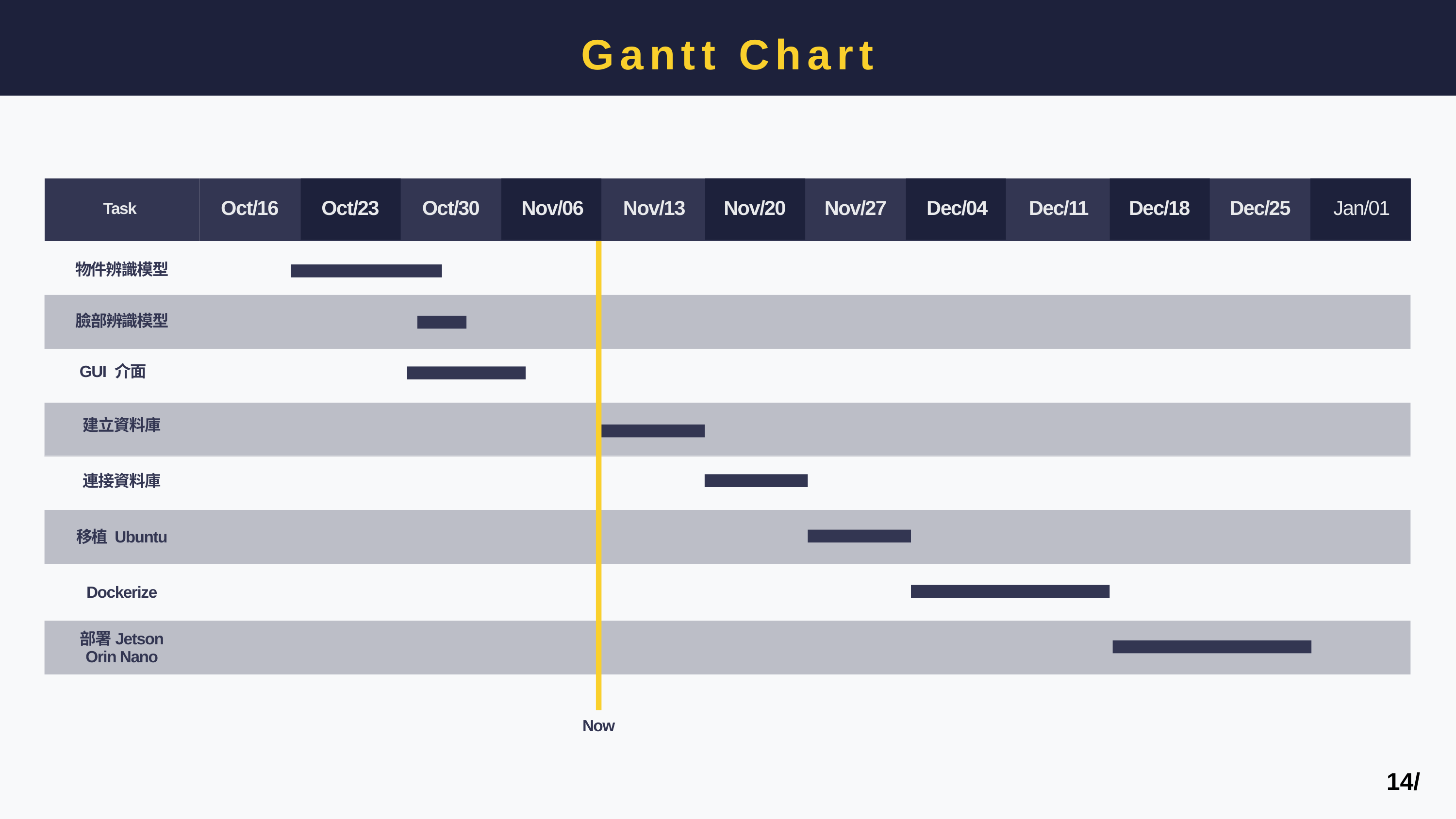

Gantt Chart

Oct/16
Oct/23
Oct/30
Nov/06
Nov/13
Nov/20
Nov/27
Dec/04
Dec/11
Dec/18
Dec/25
Jan/01
Task

物件辨識模型

臉部辨識模型

GUI 介面

建立資料庫

連接資料庫

移植 Ubuntu

Dockerize

部署Jetson
Orin Nano

Now
14/